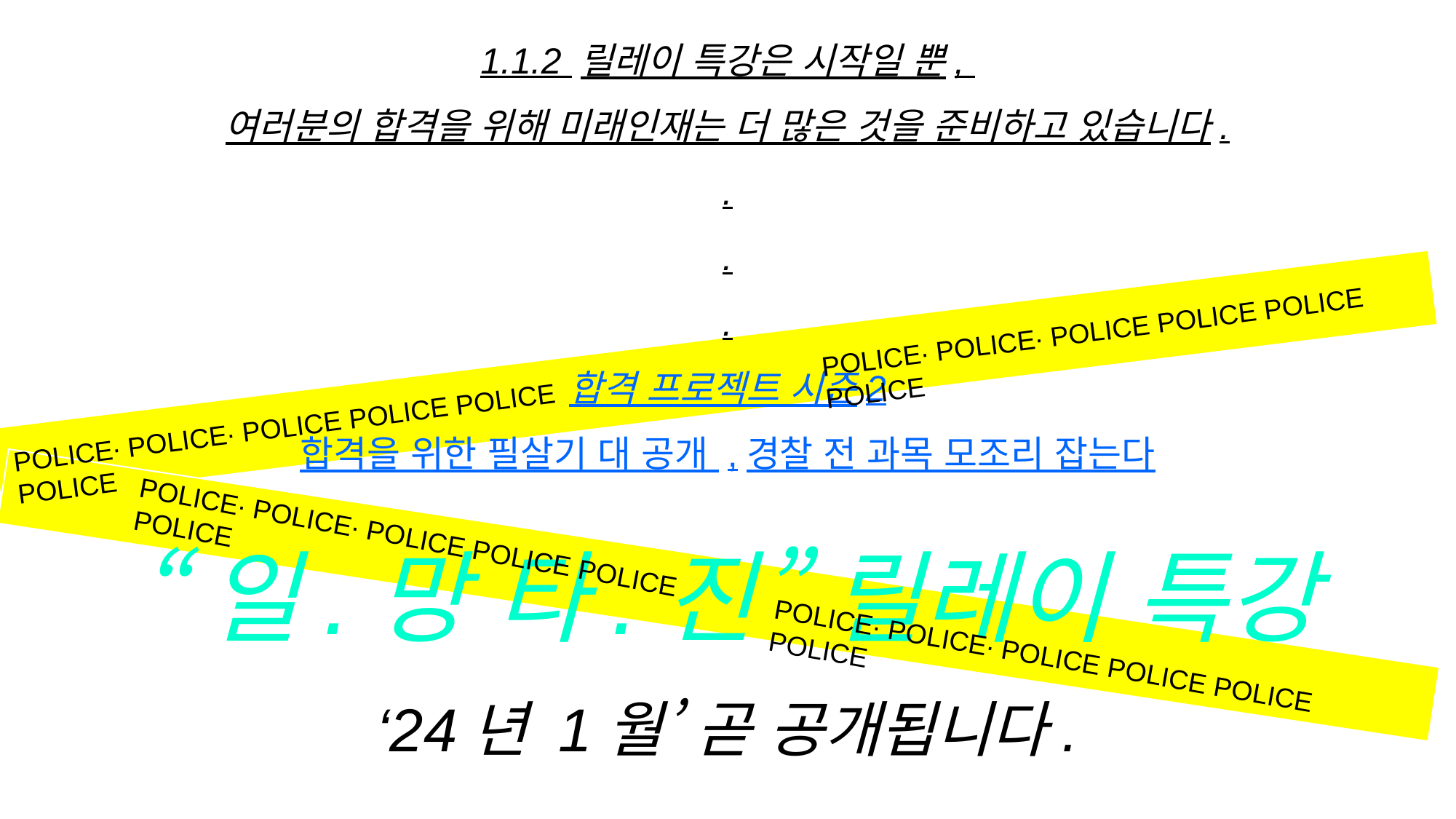

1.1.2 릴레이 특강은 시작일 뿐,
여러분의 합격을 위해 미래인재는 더 많은 것을 준비하고 있습니다.
.
.
.
합격 프로젝트 시즌2
합격을 위한 필살기 대 공개 ,경찰 전 과목 모조리 잡는다
“일.망 타.진” 릴레이 특강
‘24년 1월’ 곧 공개됩니다.
POLICE∙ POLICE∙ POLICE POLICE POLICE POLICE

POLICE∙ POLICE∙ POLICE POLICE POLICE POLICE
POLICE∙ POLICE∙ POLICE POLICE POLICE POLICE

POLICE∙ POLICE∙ POLICE POLICE POLICE POLICE